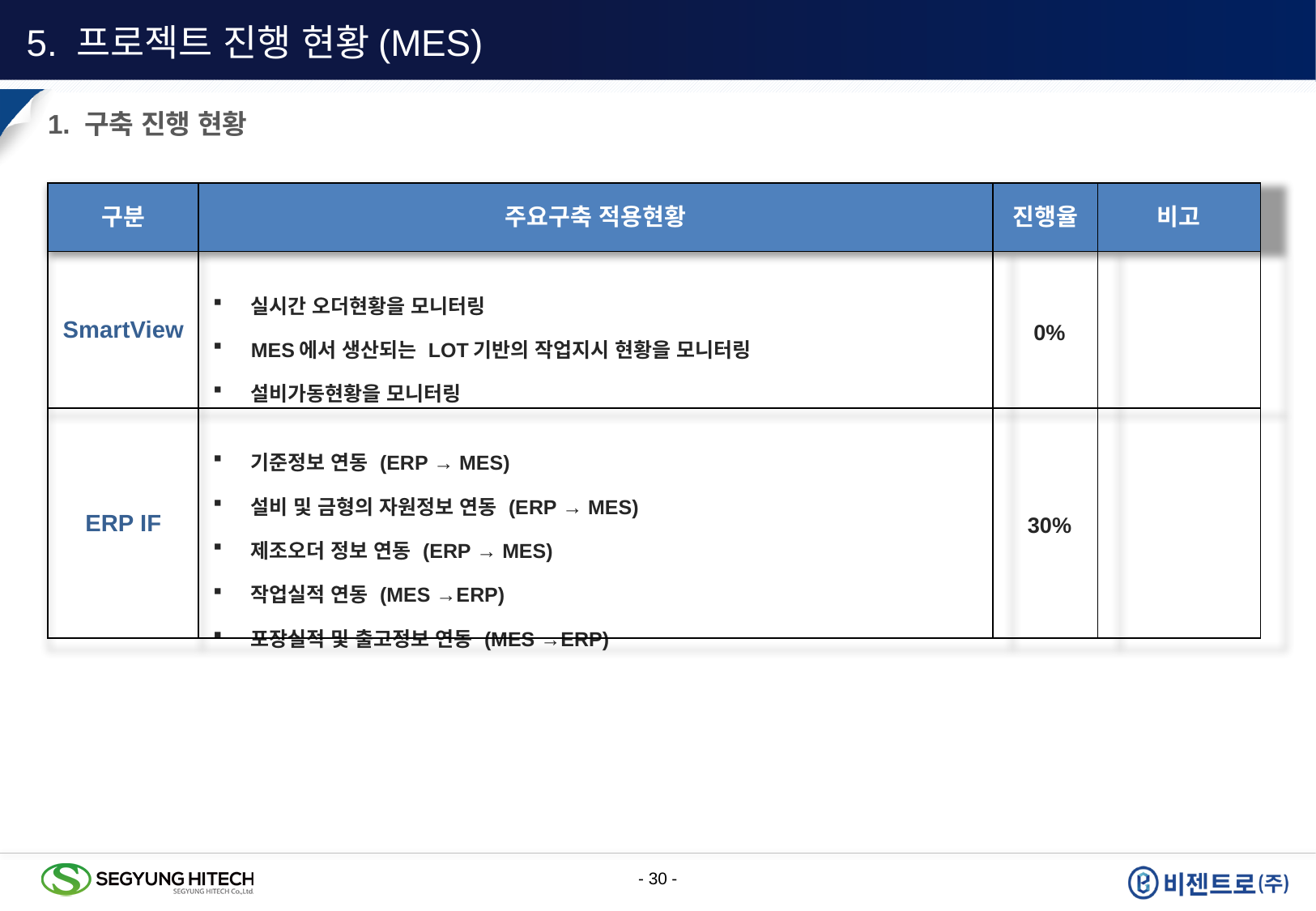

5. 프로젝트 진행 현황(MES)
1. 구축 진행 현황
| 구분 | 주요구축 적용현황 | 진행율 | 비고 |
| --- | --- | --- | --- |
| SmartView | 실시간 오더현황을 모니터링 MES에서 생산되는 LOT기반의 작업지시 현황을 모니터링 설비가동현황을 모니터링 | 0% |  |
| ERP IF | 기준정보 연동 (ERP → MES) 설비 및 금형의 자원정보 연동 (ERP → MES) 제조오더 정보 연동 (ERP → MES) 작업실적 연동 (MES →ERP) 포장실적 및 출고정보 연동 (MES →ERP) | 30% |  |